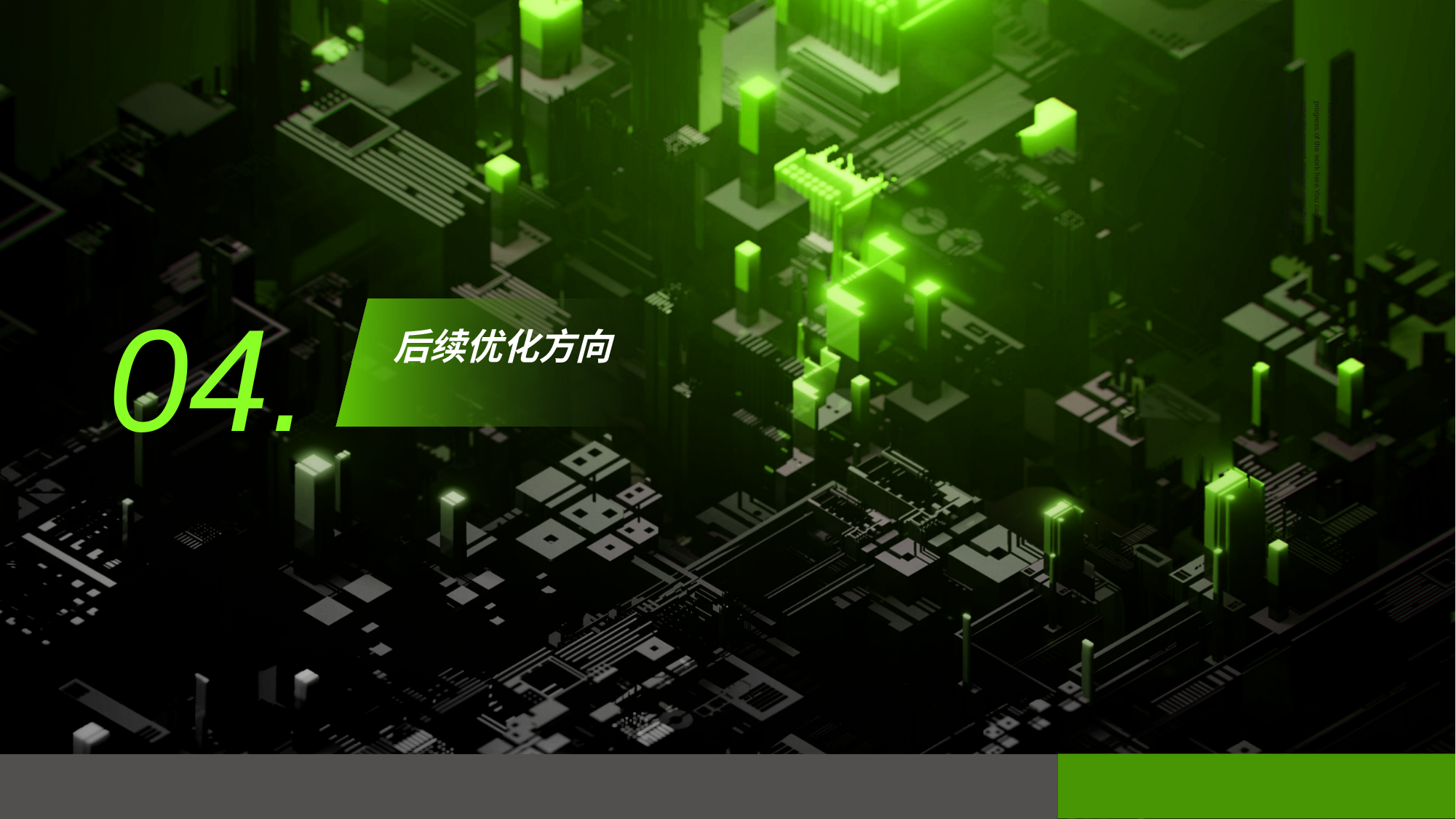

You can enter the content about the progress of the work here You can enter the content, You can enter the content about the progress of the work
04.

后续优化方向
20